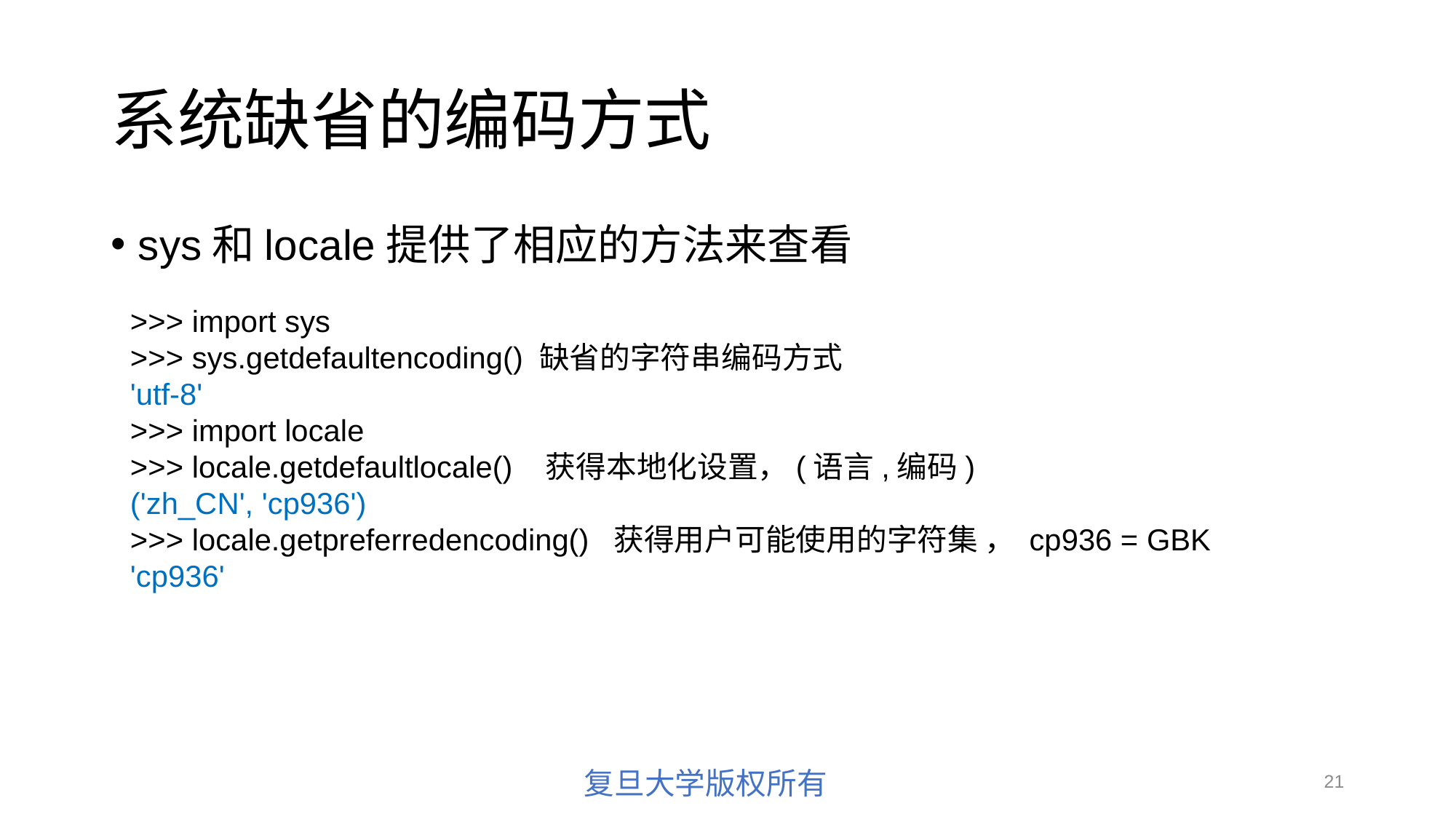

# 系统缺省的编码方式
sys和locale提供了相应的方法来查看
>>> import sys
>>> sys.getdefaultencoding() 缺省的字符串编码方式
'utf-8'
>>> import locale
>>> locale.getdefaultlocale()   获得本地化设置，(语言,编码)
('zh_CN', 'cp936')
>>> locale.getpreferredencoding()  获得用户可能使用的字符集 ， cp936 = GBK
'cp936'
21